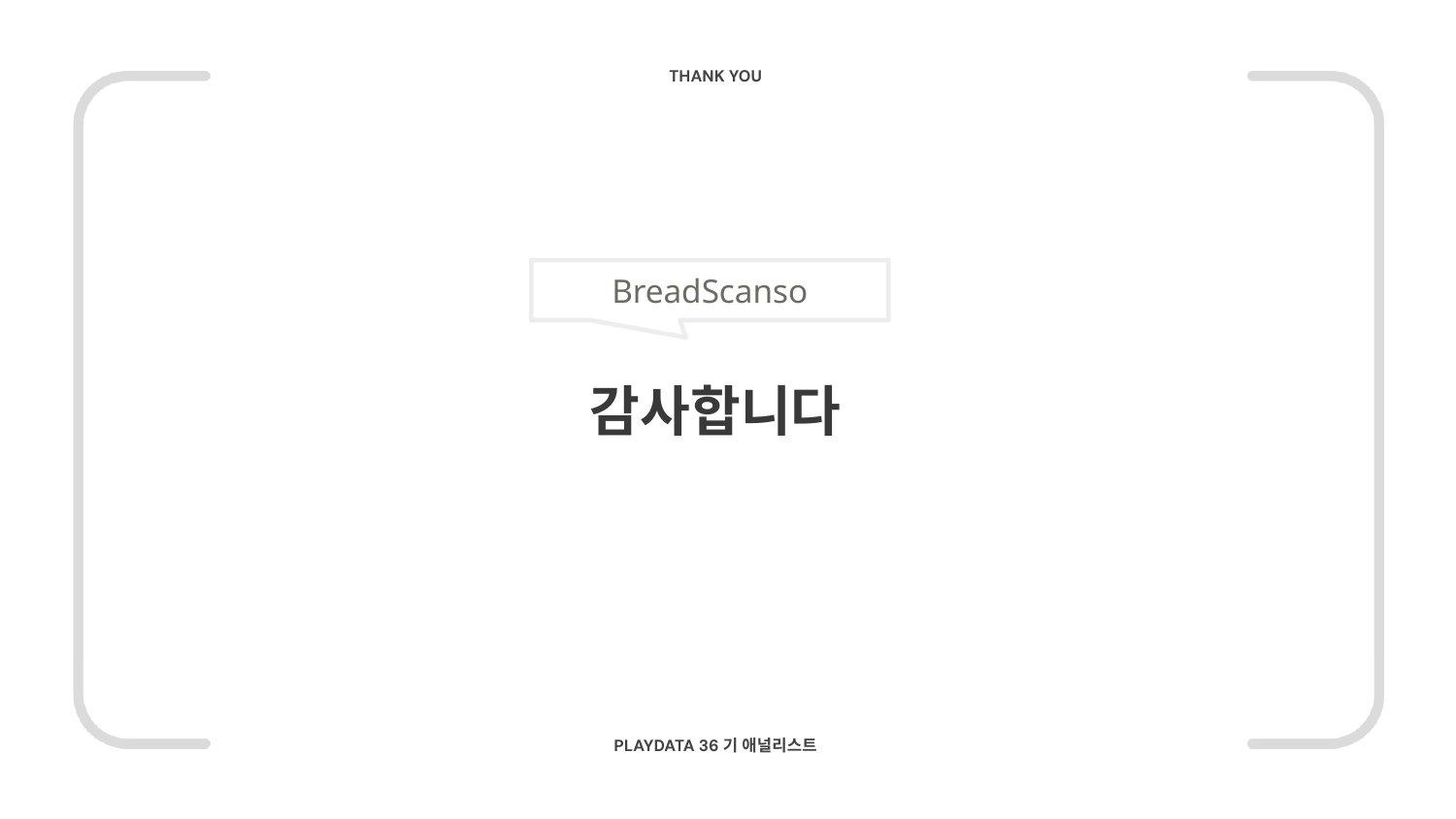

THANK YOU
BreadScanso
감사합니다
PLAYDATA 36기 애널리스트